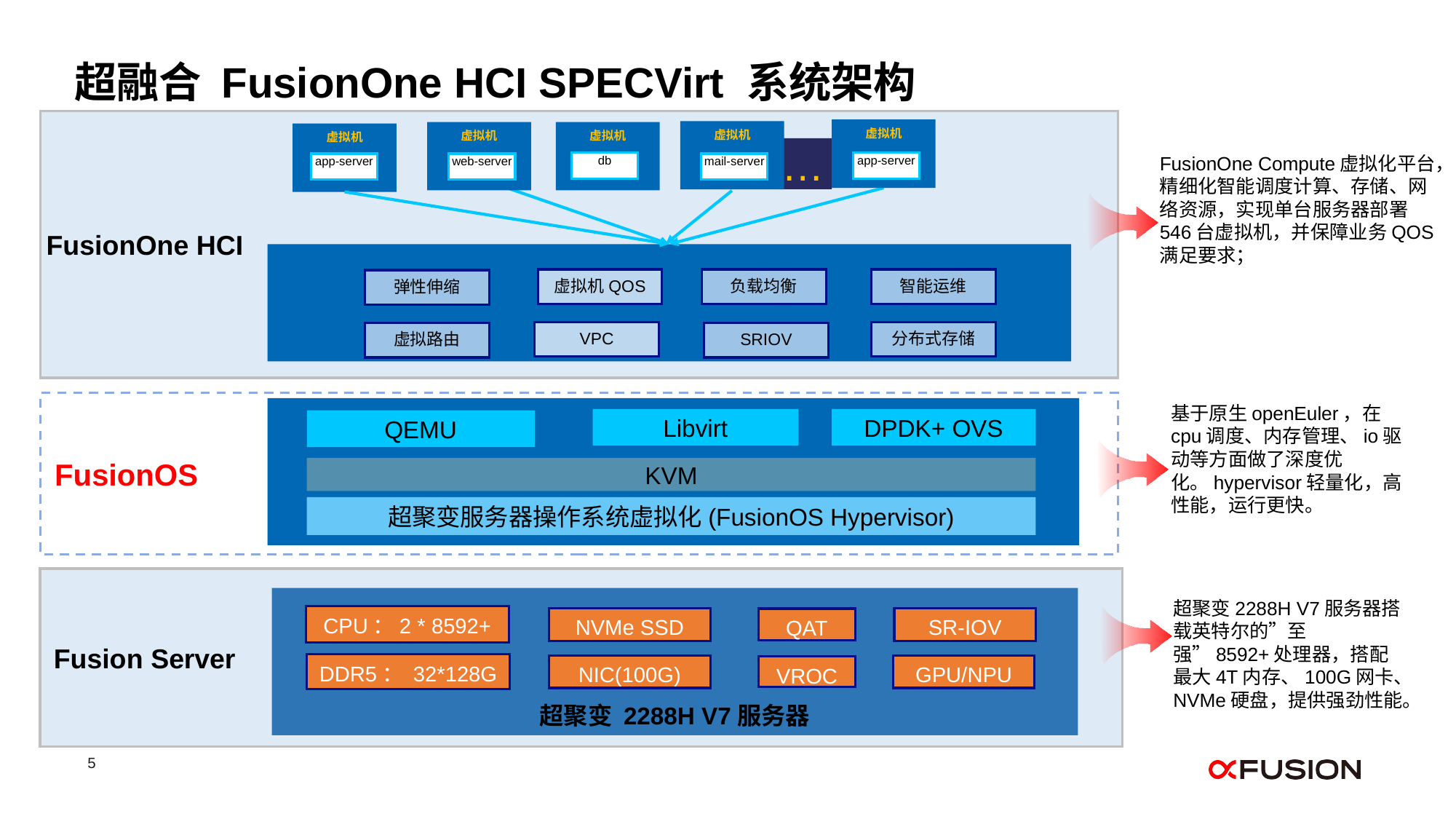

超融合 FusionOne HCI SPECVirt 系统架构
FusionOne HCI
虚拟机

虚拟机

虚拟机

虚拟机

虚拟机

…
FusionOne Compute虚拟化平台，精细化智能调度计算、存储、网络资源，实现单台服务器部署546台虚拟机，并保障业务QOS满足要求；
app-server
db
app-server
web-server
mail-server

虚拟机QOS
负载均衡
智能运维
弹性伸缩
VPC
分布式存储
虚拟路由
SRIOV
 FusionOS

基于原生openEuler，在cpu调度、内存管理、io驱动等方面做了深度优化。hypervisor轻量化，高性能，运行更快。
Libvirt
DPDK+ OVS
QEMU

KVM
超聚变服务器操作系统虚拟化(FusionOS Hypervisor)
 Fusion Server
超聚变 2288H V7服务器
超聚变2288H V7服务器搭载英特尔的”至强”8592+处理器，搭配最大4T内存、100G网卡、NVMe硬盘，提供强劲性能。

CPU：2 * 8592+
NVMe SSD
SR-IOV
QAT

DDR5： 32*128G
NIC(100G)
GPU/NPU
VROC
5